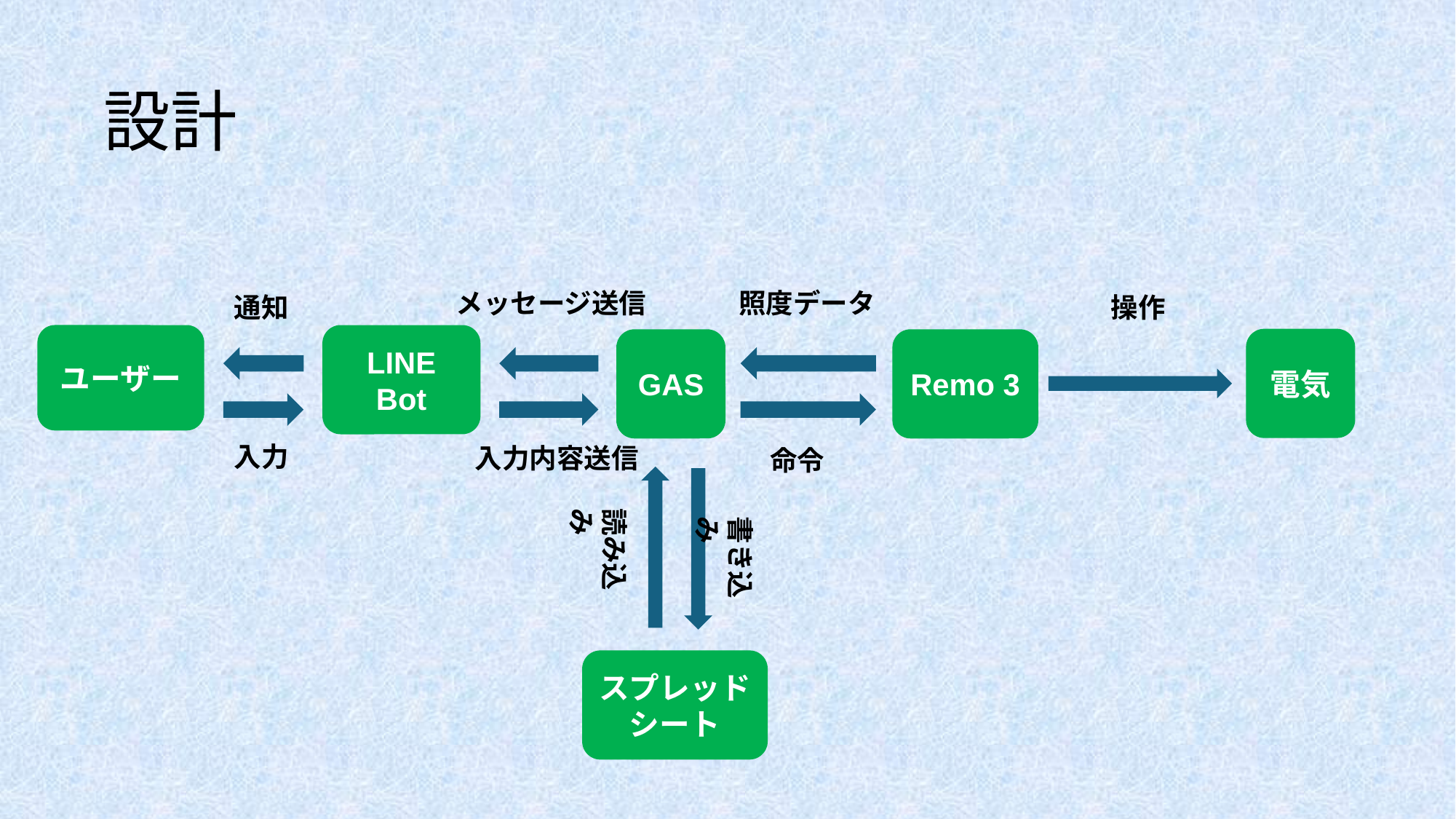

# 設計
メッセージ送信
照度データ
通知
操作
ユーザー
LINE Bot
電気
GAS
Remo 3

入力
入力内容送信
命令
読み込み
書き込み

スプレッドシート